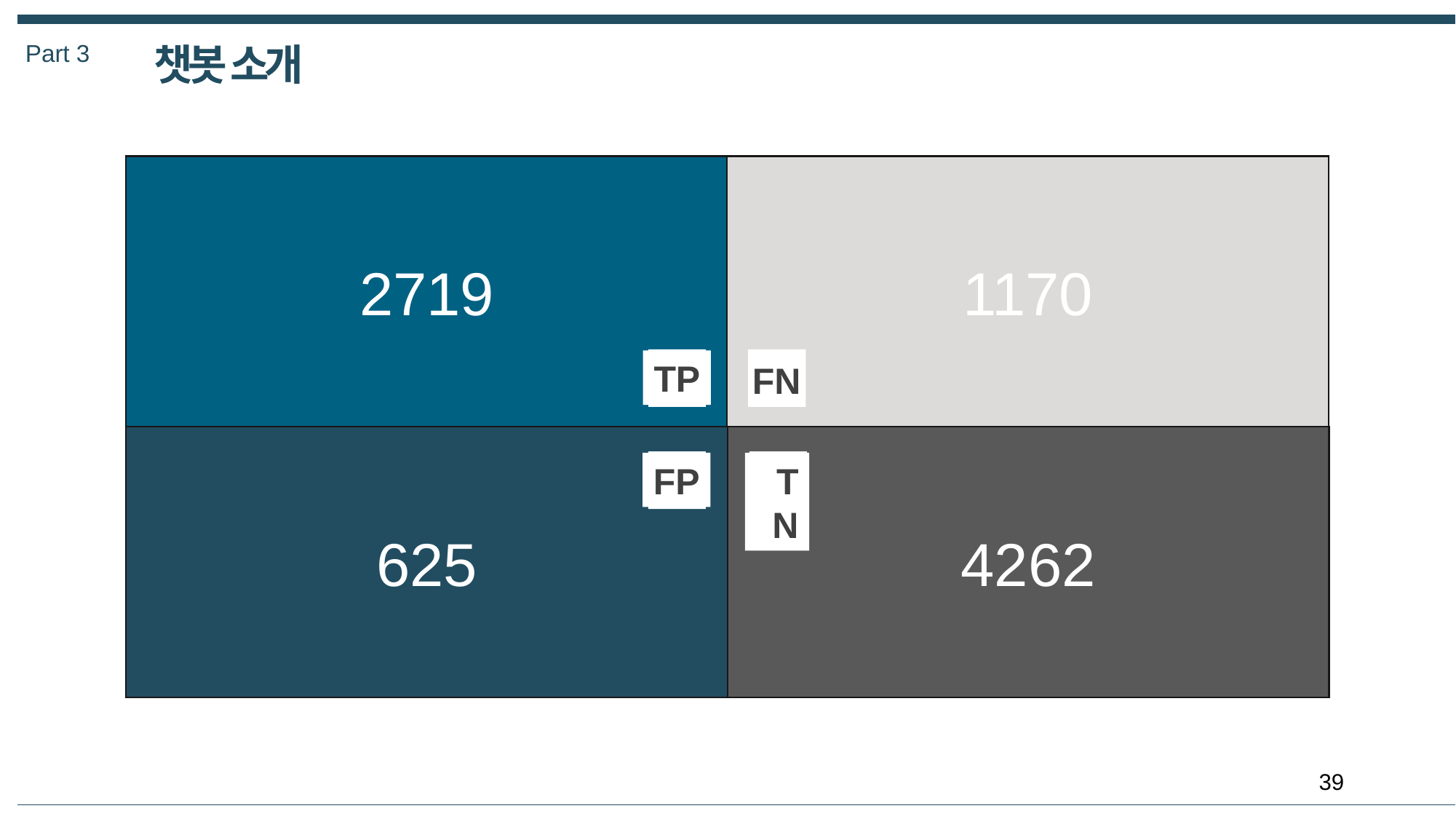

Part 3
챗봇 소개
2719
1170

TP
FN
625
4262

TN
FP
39